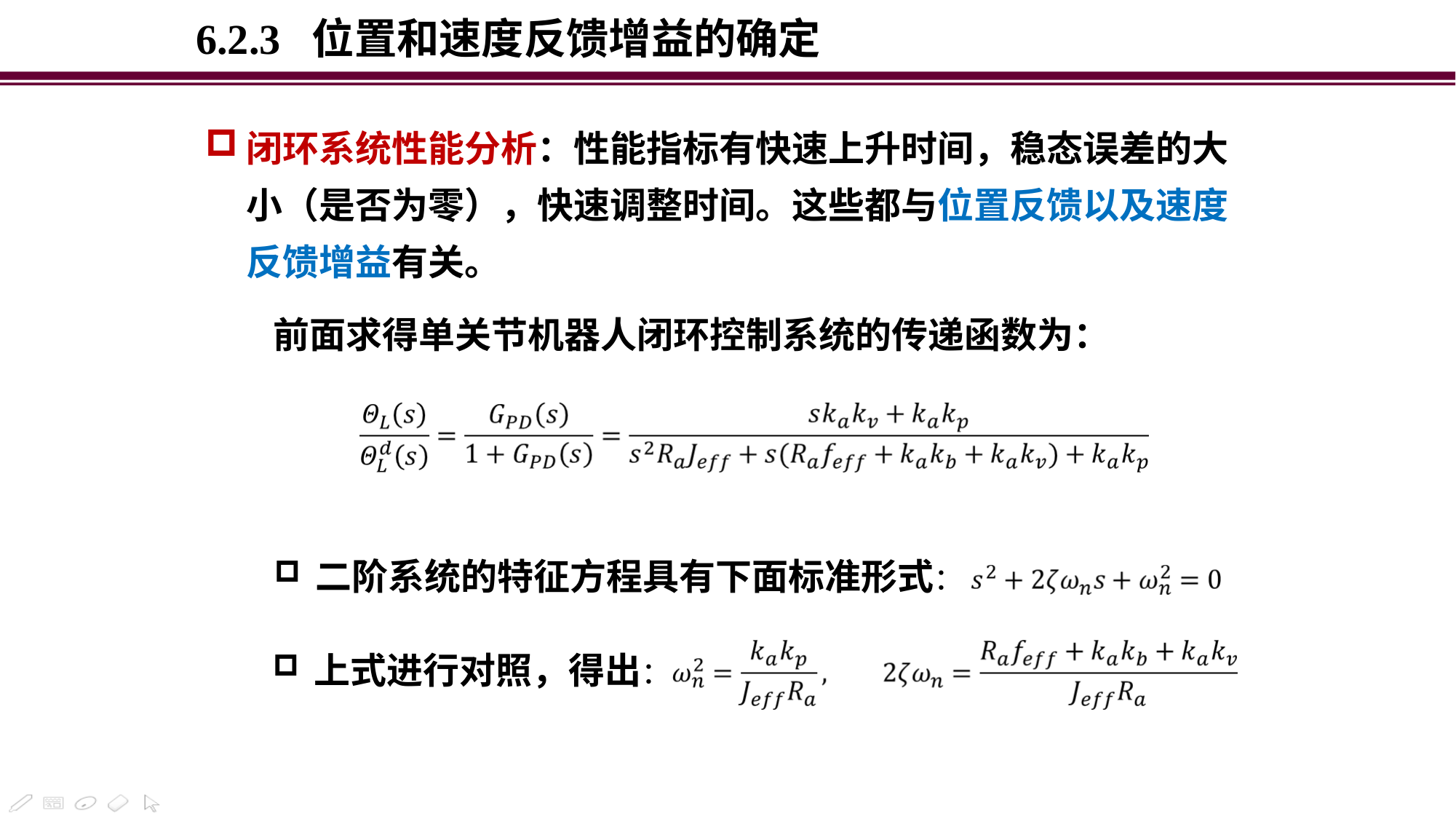

6.2.3  位置和速度反馈增益的确定
闭环系统性能分析：性能指标有快速上升时间，稳态误差的大小（是否为零），快速调整时间。这些都与位置反馈以及速度反馈增益有关。
前面求得单关节机器人闭环控制系统的传递函数为：

二阶系统的特征方程具有下面标准形式：

上式进行对照，得出：